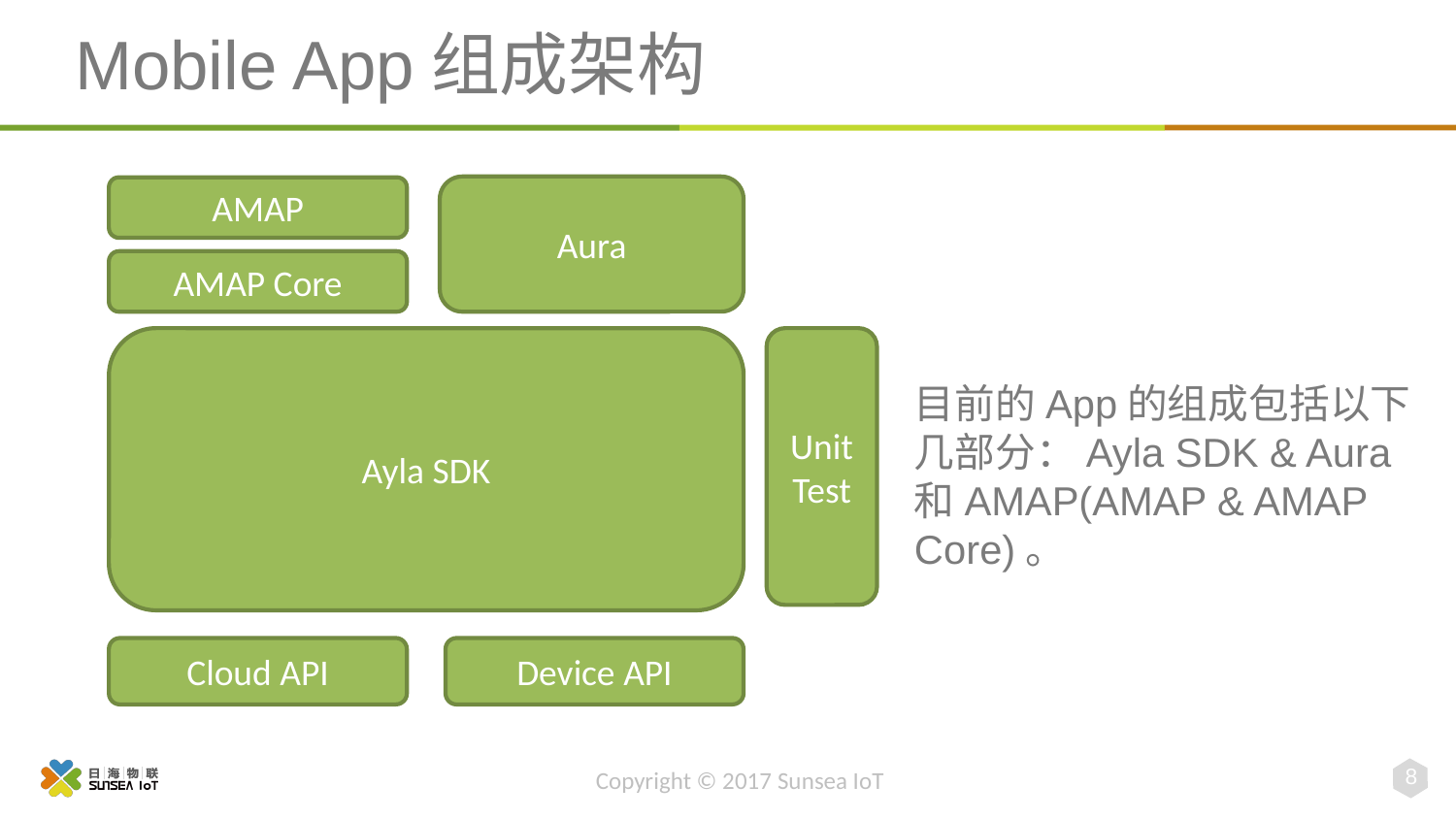

# Mobile App组成架构
Aura
AMAP
Ayla SDK
Unit Test
Cloud API
Device API
AMAP Core

目前的App的组成包括以下几部分：Ayla SDK & Aura和AMAP(AMAP & AMAP Core)。

8
Copyright © 2017 Sunsea IoT